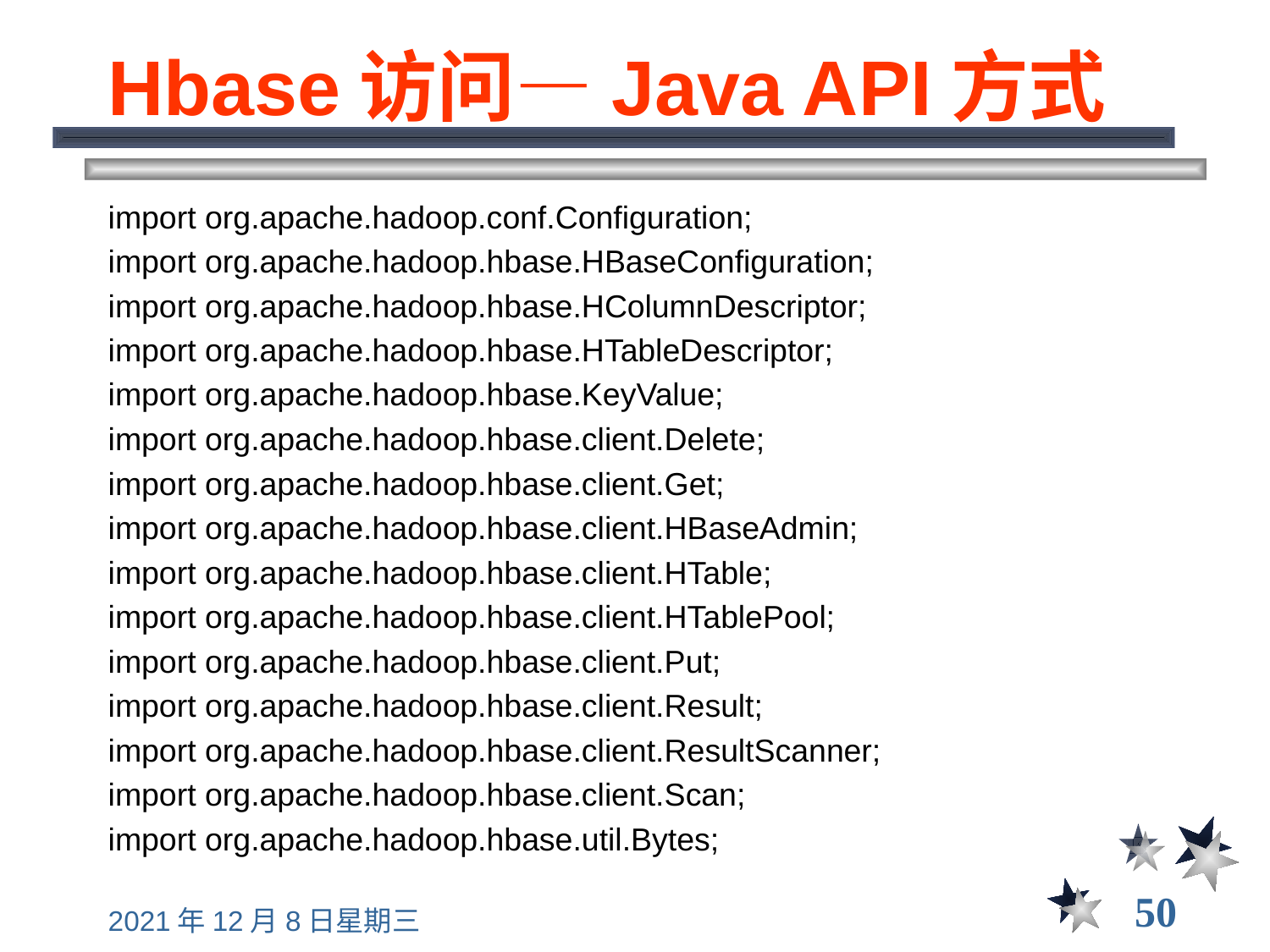

# Hbase访问—Java API方式
import org.apache.hadoop.conf.Configuration;
import org.apache.hadoop.hbase.HBaseConfiguration;
import org.apache.hadoop.hbase.HColumnDescriptor;
import org.apache.hadoop.hbase.HTableDescriptor;
import org.apache.hadoop.hbase.KeyValue;
import org.apache.hadoop.hbase.client.Delete;
import org.apache.hadoop.hbase.client.Get;
import org.apache.hadoop.hbase.client.HBaseAdmin;
import org.apache.hadoop.hbase.client.HTable;
import org.apache.hadoop.hbase.client.HTablePool;
import org.apache.hadoop.hbase.client.Put;
import org.apache.hadoop.hbase.client.Result;
import org.apache.hadoop.hbase.client.ResultScanner;
import org.apache.hadoop.hbase.client.Scan;
import org.apache.hadoop.hbase.util.Bytes;

50
2021年12月8日星期三
大数据管理----前言